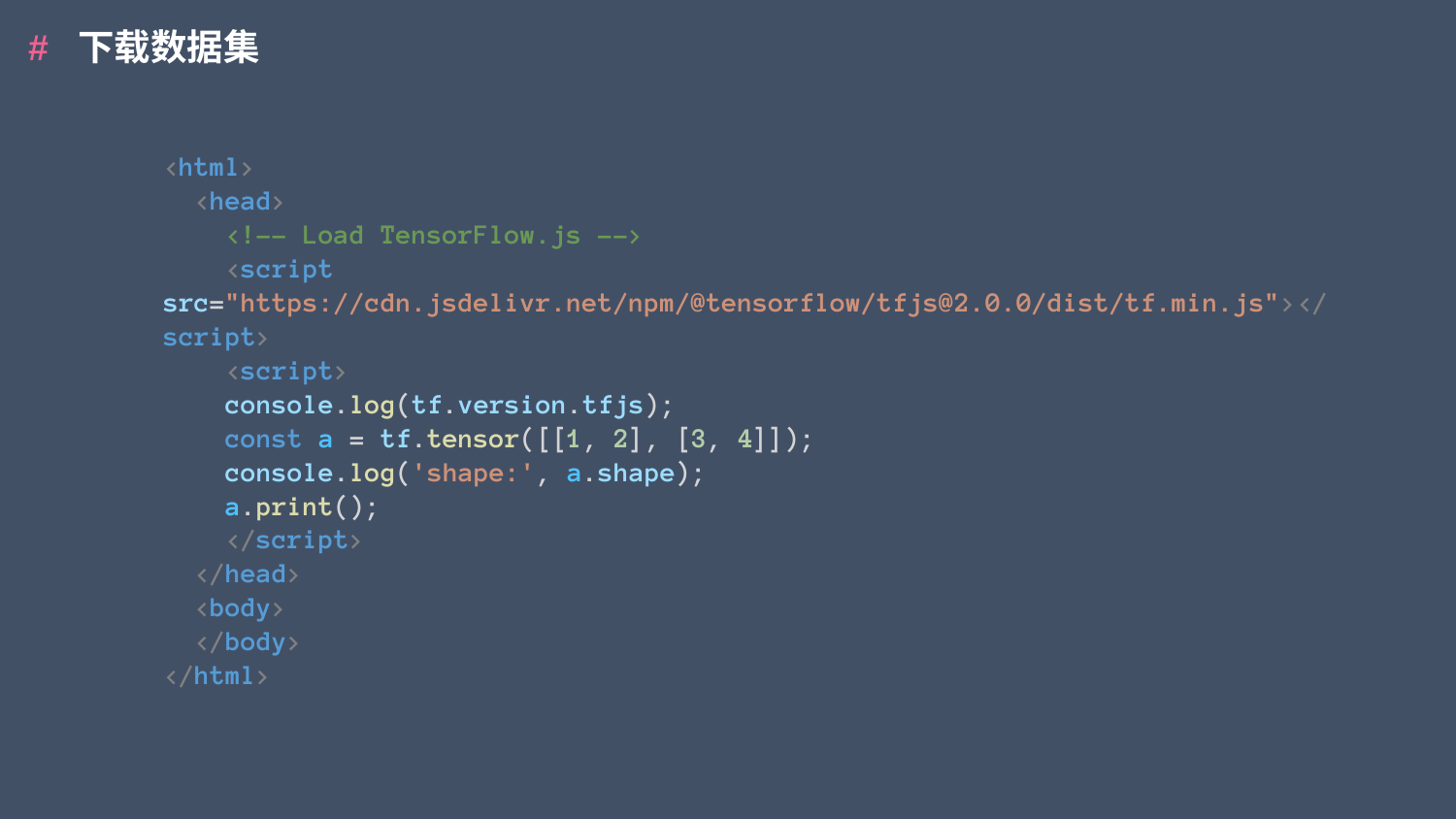

#  下载数据集
<html>
  <head>
    <!-- Load TensorFlow.js -->
    <script src="https://cdn.jsdelivr.net/npm/@tensorflow/tfjs@2.0.0/dist/tf.min.js"></script>
    <script>
    console.log(tf.version.tfjs);
    const a = tf.tensor([[1, 2], [3, 4]]);
    console.log('shape:', a.shape);
    a.print();
    </script>
  </head>
  <body>
  </body>
</html>